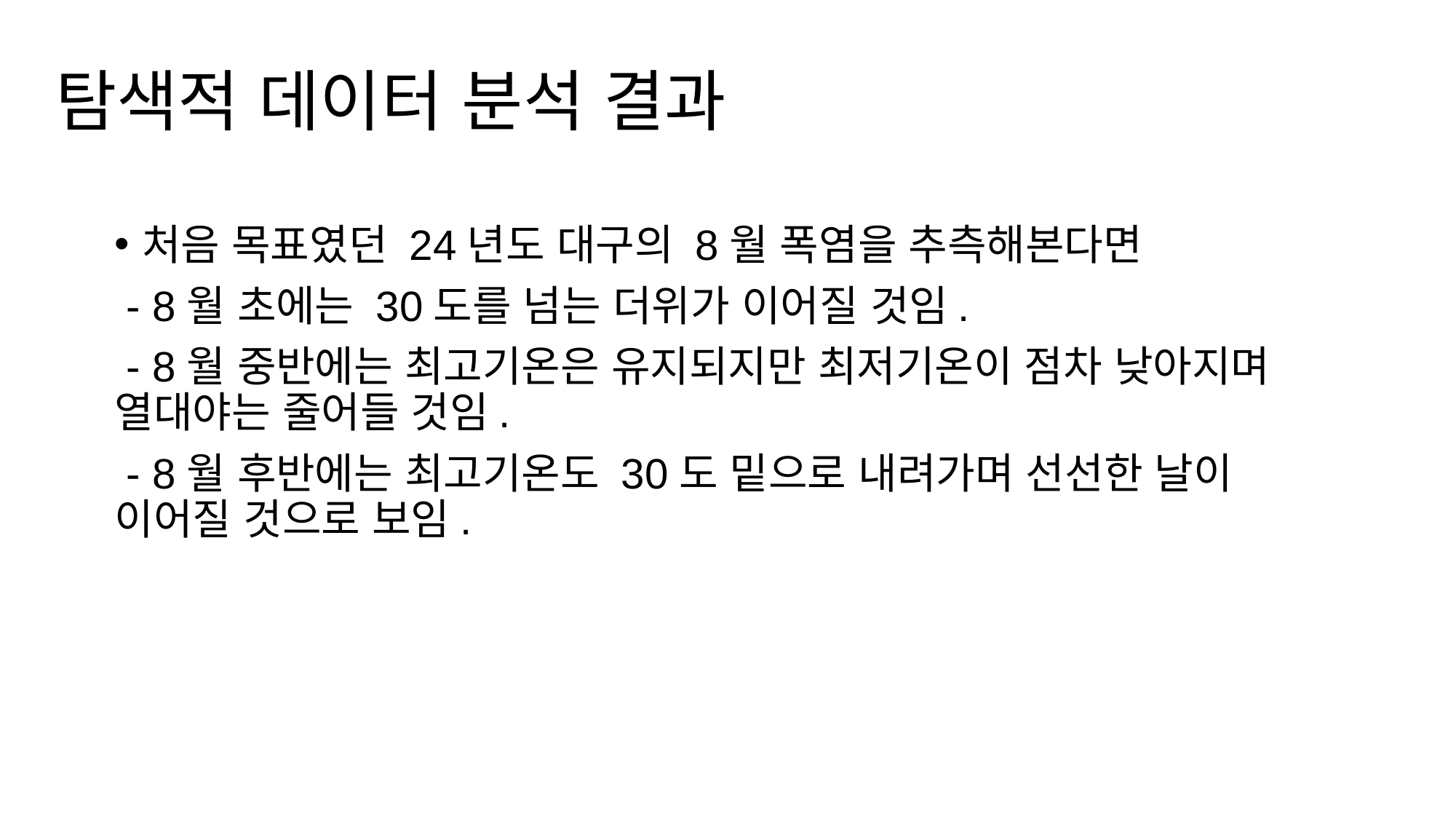

# 탐색적 데이터 분석 결과
처음 목표였던 24년도 대구의 8월 폭염을 추측해본다면
 - 8월 초에는 30도를 넘는 더위가 이어질 것임.
 - 8월 중반에는 최고기온은 유지되지만 최저기온이 점차 낮아지며 열대야는 줄어들 것임.
 - 8월 후반에는 최고기온도 30도 밑으로 내려가며 선선한 날이 이어질 것으로 보임.